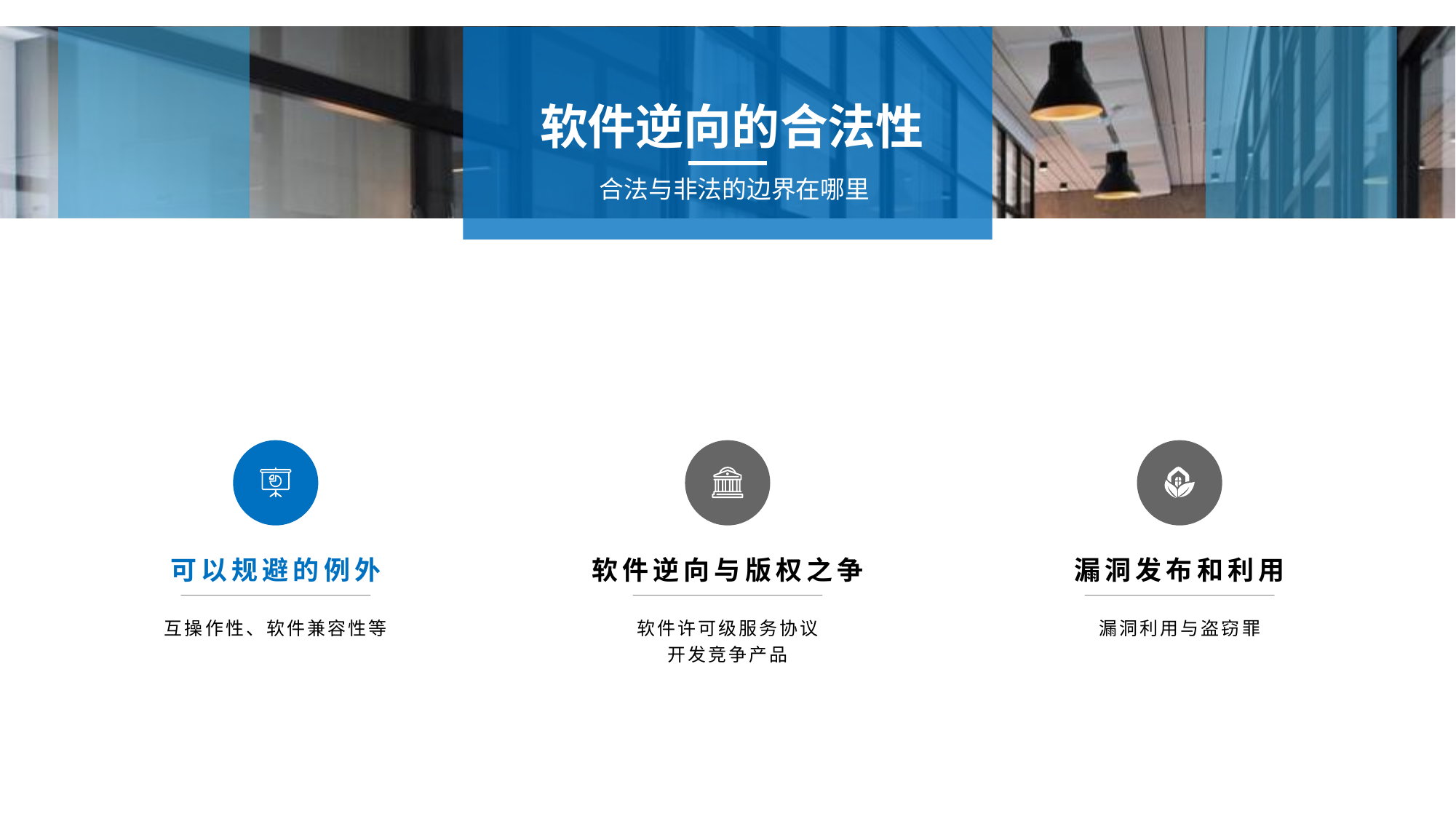

软件逆向的合法性
合法与非法的边界在哪里

可以规避的例外
软件逆向与版权之争
漏洞发布和利用
互操作性、软件兼容性等
软件许可级服务协议
开发竞争产品
漏洞利用与盗窃罪